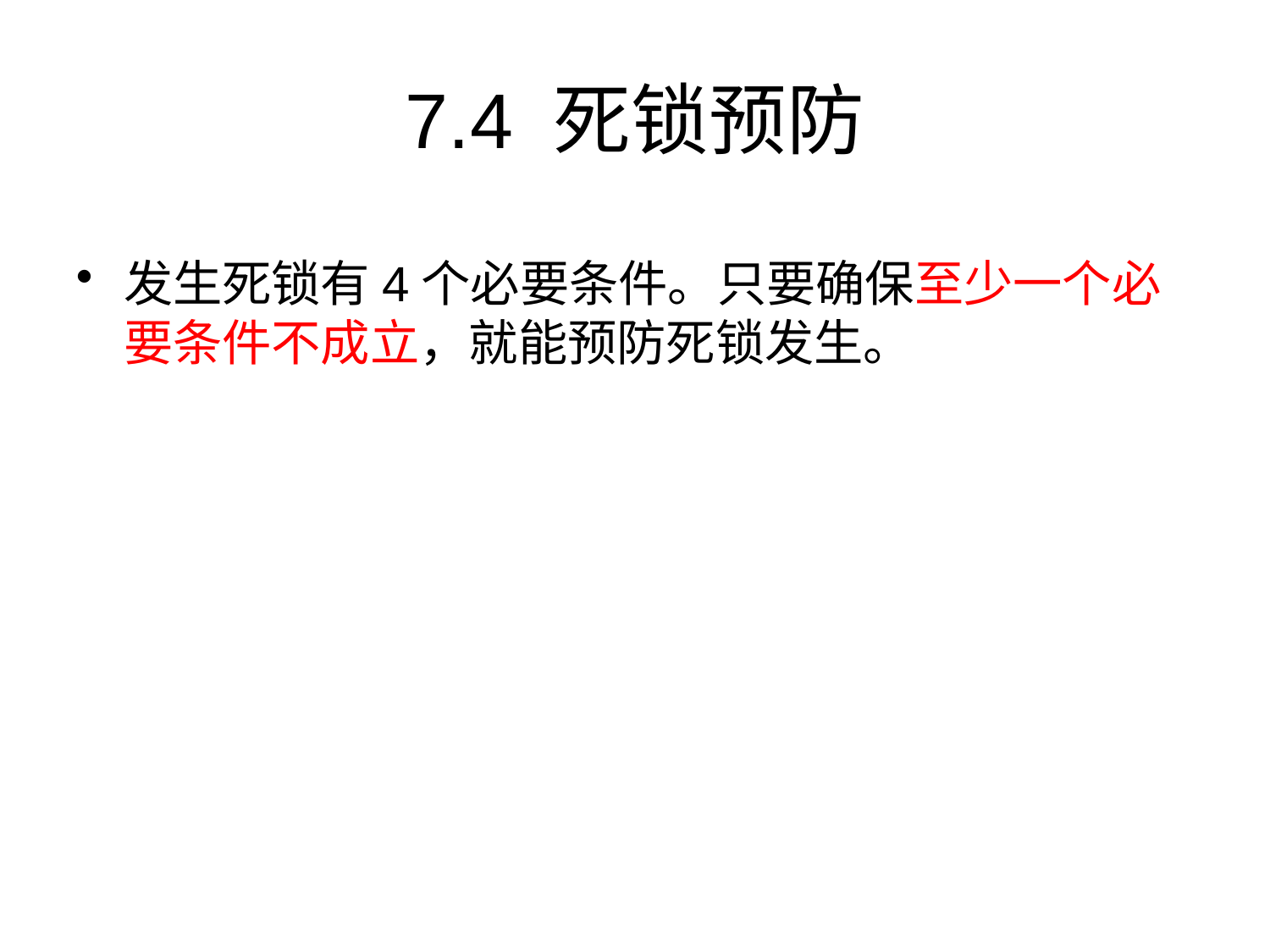

# 7.4 死锁预防

发生死锁有4个必要条件。只要确保至少一个必要条件不成立，就能预防死锁发生。